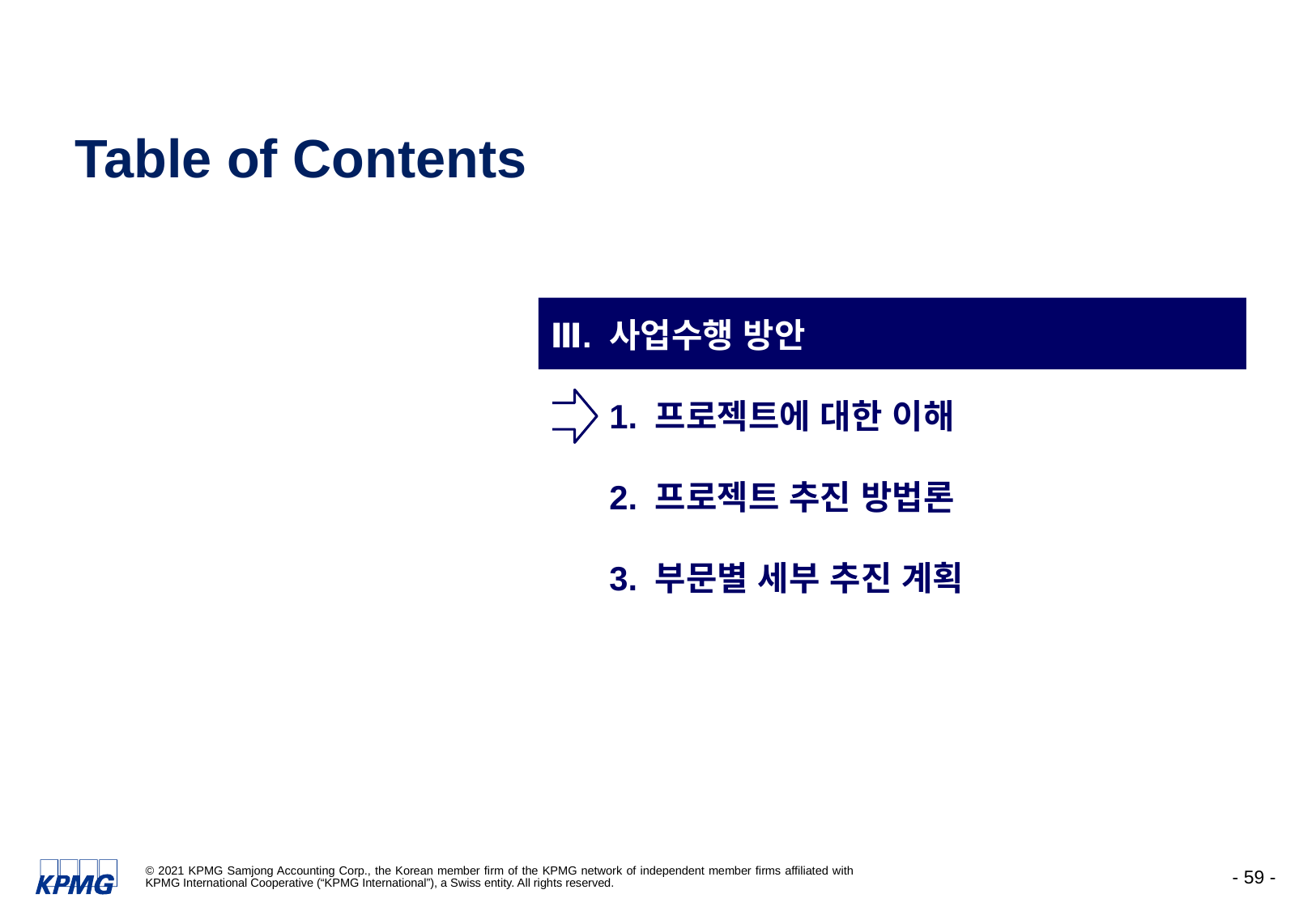

Table of Contents

Ⅲ. 사업수행 방안
1. 프로젝트에 대한 이해
2. 프로젝트 추진 방법론
3. 부문별 세부 추진 계획